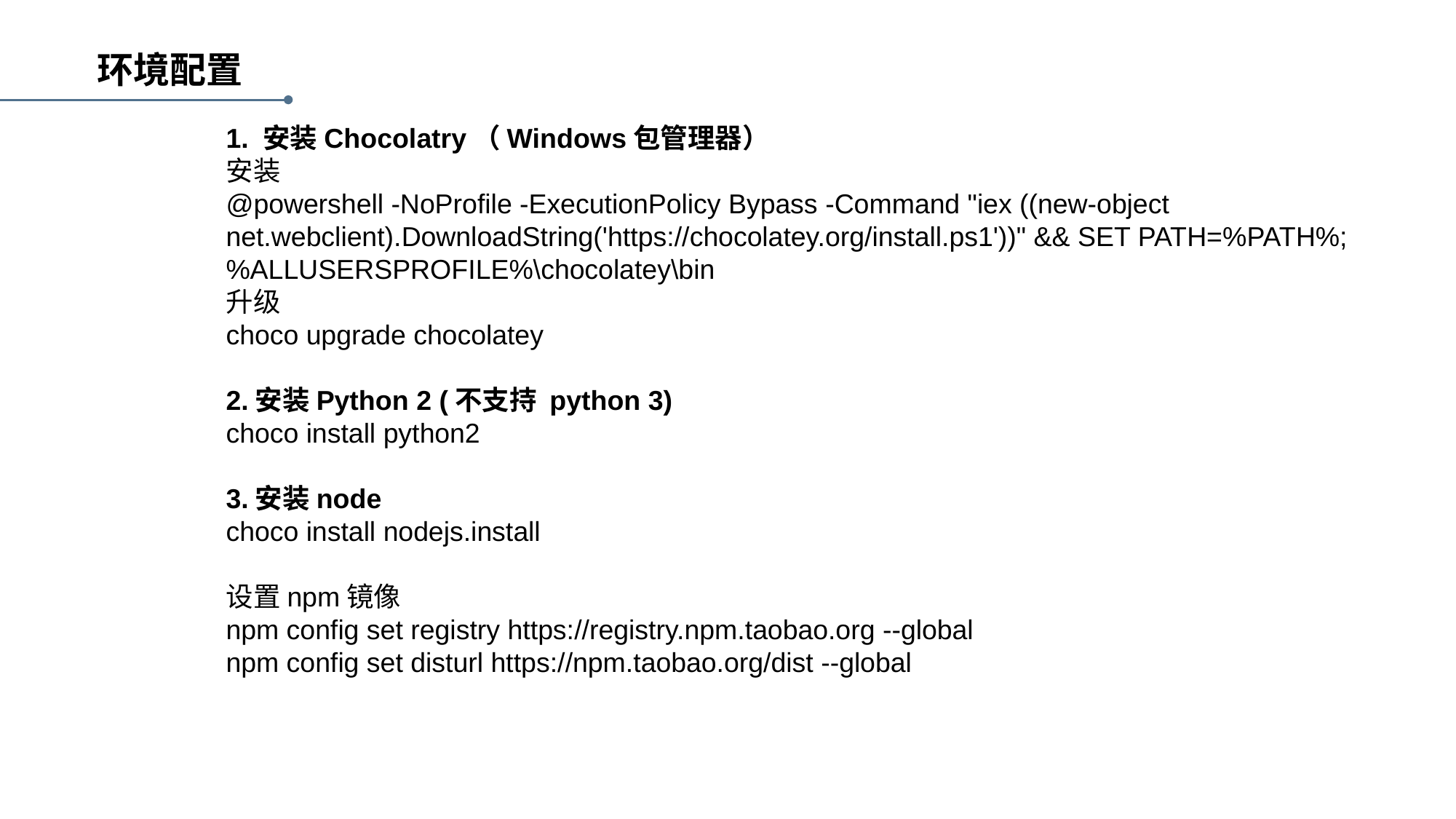

环境配置
1. 安装Chocolatry（Windows包管理器）
安装
@powershell -NoProfile -ExecutionPolicy Bypass -Command "iex ((new-object net.webclient).DownloadString('https://chocolatey.org/install.ps1'))" && SET PATH=%PATH%;%ALLUSERSPROFILE%\chocolatey\bin
升级
choco upgrade chocolatey

2.安装Python 2 (不支持 python 3)
choco install python2

3.安装node
choco install nodejs.install

设置npm镜像
npm config set registry https://registry.npm.taobao.org --global
npm config set disturl https://npm.taobao.org/dist --global